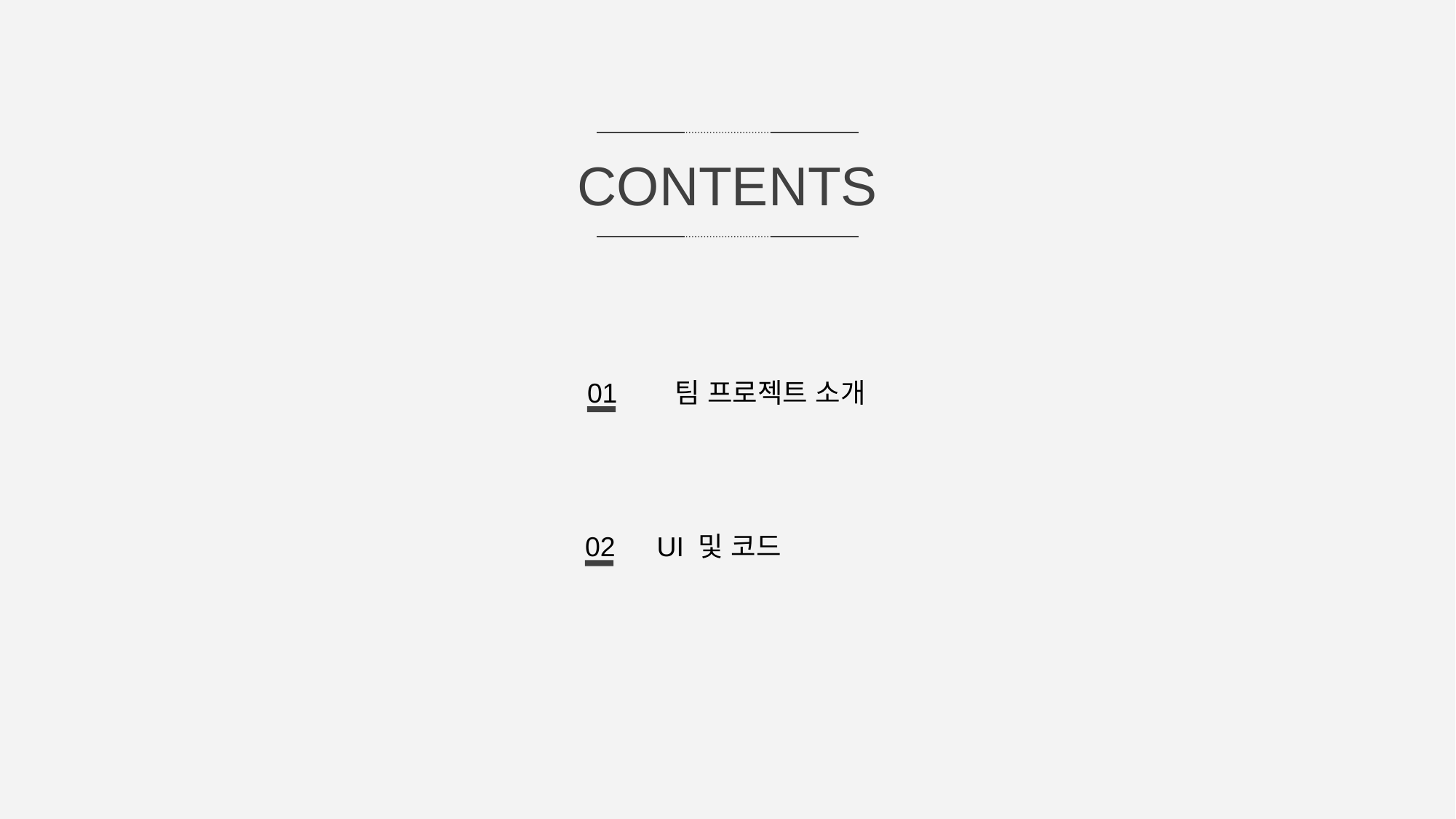

CONTENTS
팀 프로젝트 소개
01

UI 및 코드
02